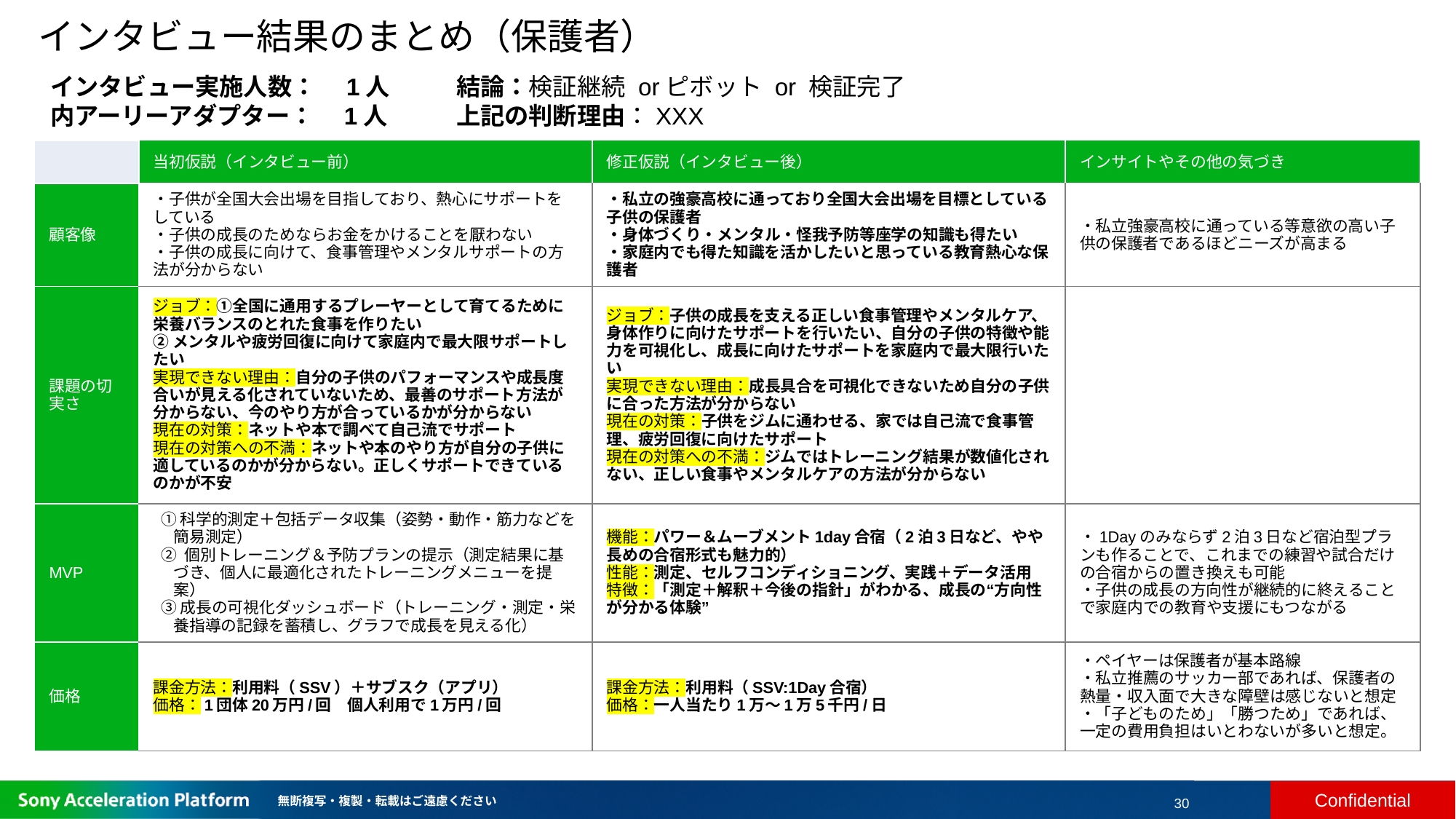

# インタビュー結果のまとめ（保護者）
結論：検証継続 orピボット or 検証完了
上記の判断理由：XXX
インタビュー実施人数：　1人
内アーリーアダプター：　1人
|  | 当初仮説（インタビュー前） | 修正仮説（インタビュー後） | インサイトやその他の気づき |
| --- | --- | --- | --- |
| 顧客像 | ・子供が全国大会出場を目指しており、熱心にサポートをしている ・子供の成長のためならお金をかけることを厭わない ・子供の成長に向けて、食事管理やメンタルサポートの方法が分からない | ・私立の強豪高校に通っており全国大会出場を目標としている子供の保護者 ・身体づくり・メンタル・怪我予防等座学の知識も得たい ・家庭内でも得た知識を活かしたいと思っている教育熱心な保護者 | ・私立強豪高校に通っている等意欲の高い子供の保護者であるほどニーズが高まる |
| 課題の切実さ | ジョブ：①​全国に通用するプレーヤーとして育てるために栄養バランスのとれた食事を作りたい　 ②メンタルや疲労回復に向けて家庭内で最大限サポートしたい 実現できない理由：​自分の子供のパフォーマンスや成長度合いが見える化されていないため、最善のサポート方法が分からない、今のやり方が合っているかが分からない 現在の対策：​ネットや本で調べて自己流でサポート 現在の対策への不満：ネットや本のやり方が自分の子供に適しているのかが分からない。正しくサポートできているのかが不安 | ジョブ：​​​子供の成長を支える正しい食事管理やメンタルケア、身体作りに向けたサポートを行いたい、自分の子供の特徴や能力を可視化し、成長に向けたサポートを家庭内で最大限行いたい 実現できない理由：​成長具合を可視化できないため自分の子供に合った方法が分からない 現在の対策：​子供をジムに通わせる、家では自己流で食事管理、疲労回復に向けたサポート 現在の対策への不満：ジムではトレーニング結果が数値化されない、正しい食事やメンタルケアの方法が分からない |  |
| MVP | ①科学的測定＋包括データ収集（姿勢・動作・筋力などを簡易測定） ② 個別トレーニング＆予防プランの提示（測定結果に基づき、個人に最適化されたトレーニングメニューを提案） ③成長の可視化ダッシュボード（トレーニング・測定・栄養指導の記録を蓄積し、グラフで成長を見える化） | 機能：パワー＆ムーブメント1day合宿（2泊3日など、やや長めの合宿形式も魅力的） 性能：測定、セルフコンディショニング、実践＋データ活用 特徴：「測定＋解釈＋今後の指針」がわかる、成長の“方向性が分かる体験” | ・1Dayのみならず2泊3日など宿泊型プランも作ることで、これまでの練習や試合だけの合宿からの置き換えも可能 ・子供の成長の方向性が継続的に終えることで家庭内での教育や支援にもつながる |
| 価格 | 課金方法：利用料（SSV）＋サブスク（アプリ） 価格：1団体20万円/回　個人利用で1万円/回 | 課金方法：利用料（SSV:1Day合宿） 価格：一人当たり1万〜1万5千円/日 | ・ペイヤーは保護者が基本路線 ・私立推薦のサッカー部であれば、保護者の熱量・収入面で大きな障壁は感じないと想定 ・「子どものため」「勝つため」であれば、一定の費用負担はいとわないが多いと想定。 |